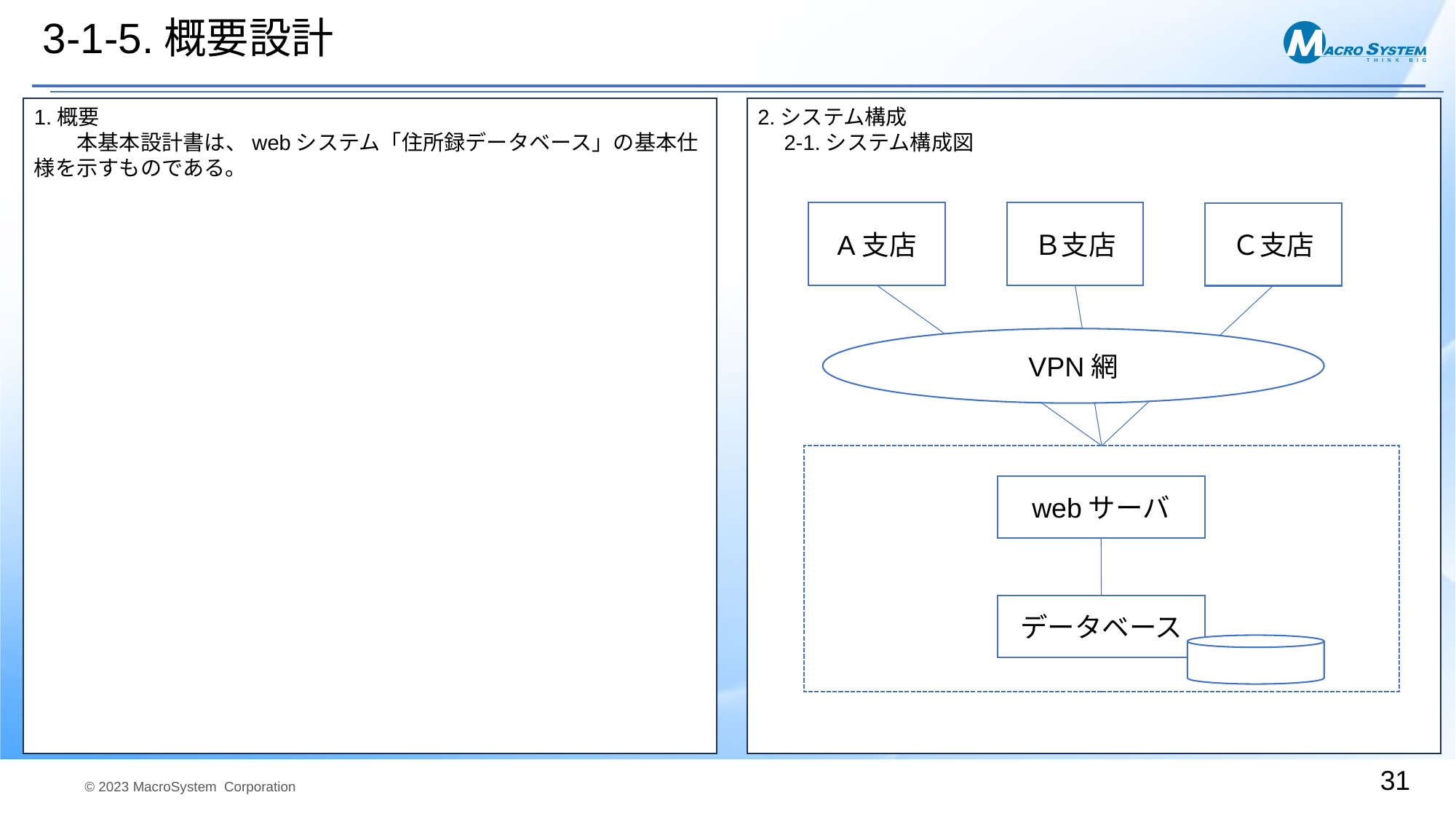

# 3-1-5.概要設計
1.概要
　　本基本設計書は、webシステム「住所録データベース」の基本仕様を示すものである。

2.システム構成
　2-1.システム構成図

A支店
Ｂ支店
Ｃ支店
VPN網

webサーバ
データベース